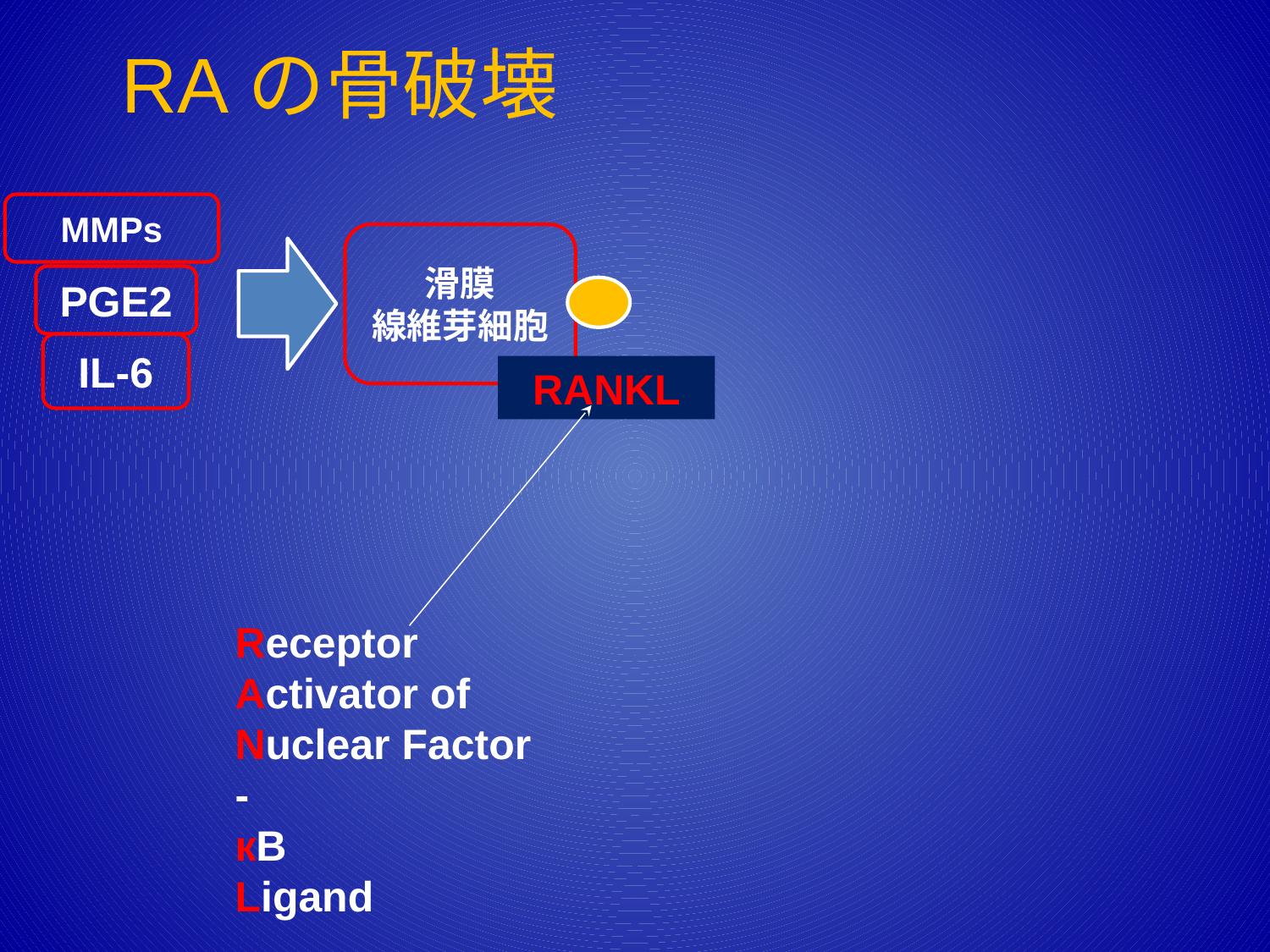

# RAの骨破壊
MMPs
滑膜
線維芽細胞

PGE2

IL-6
RANKL
Receptor
Activator of
Nuclear Factor -
кB
Ligand